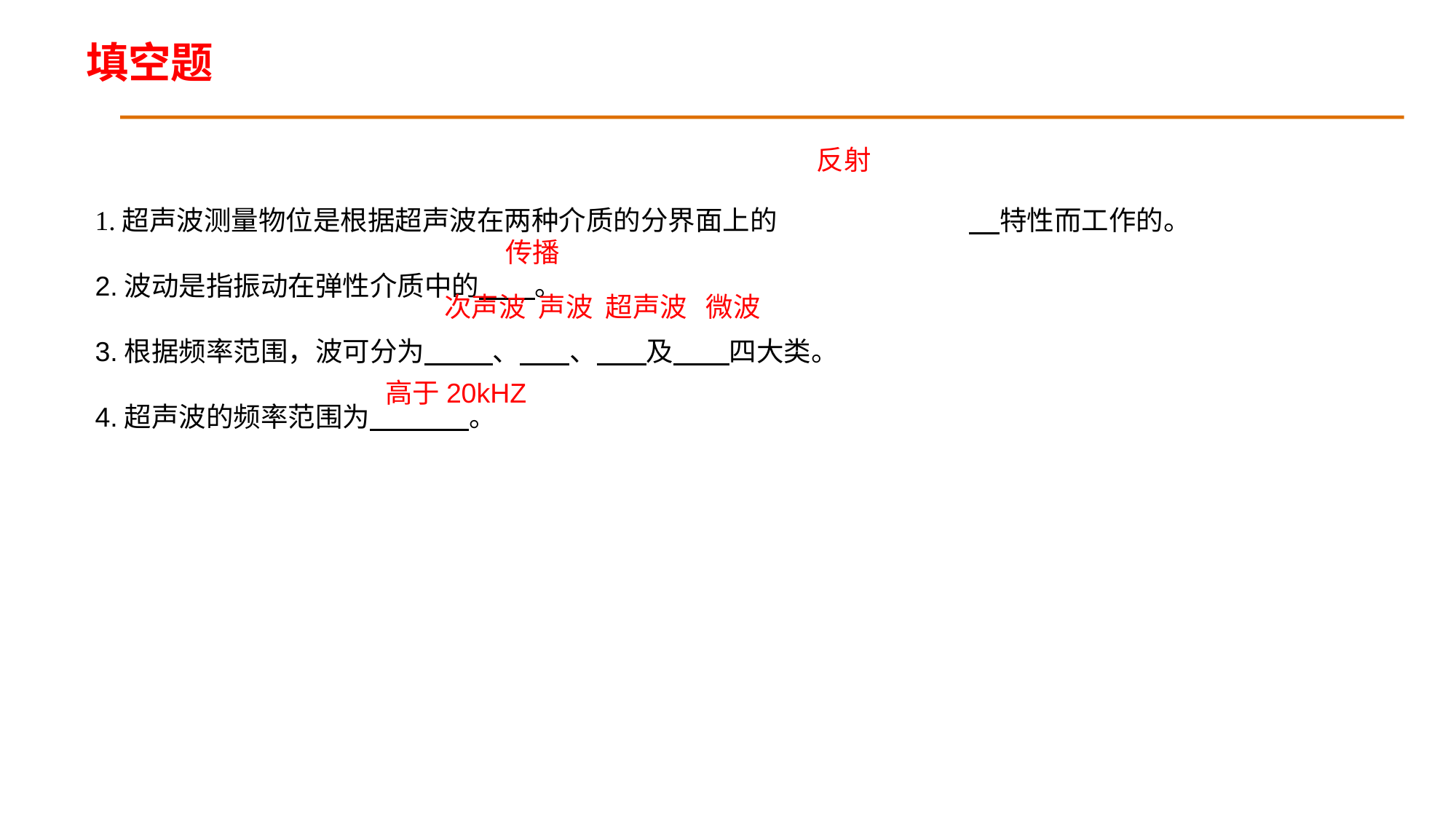

填空题
反射
1.超声波测量物位是根据超声波在两种介质的分界面上的		     特性而工作的。
2.波动是指振动在弹性介质中的         。
3.根据频率范围，波可分为           、        、        及         四大类。
4.超声波的频率范围为                。
传播
次声波  声波  超声波   微波
高于20kHZ